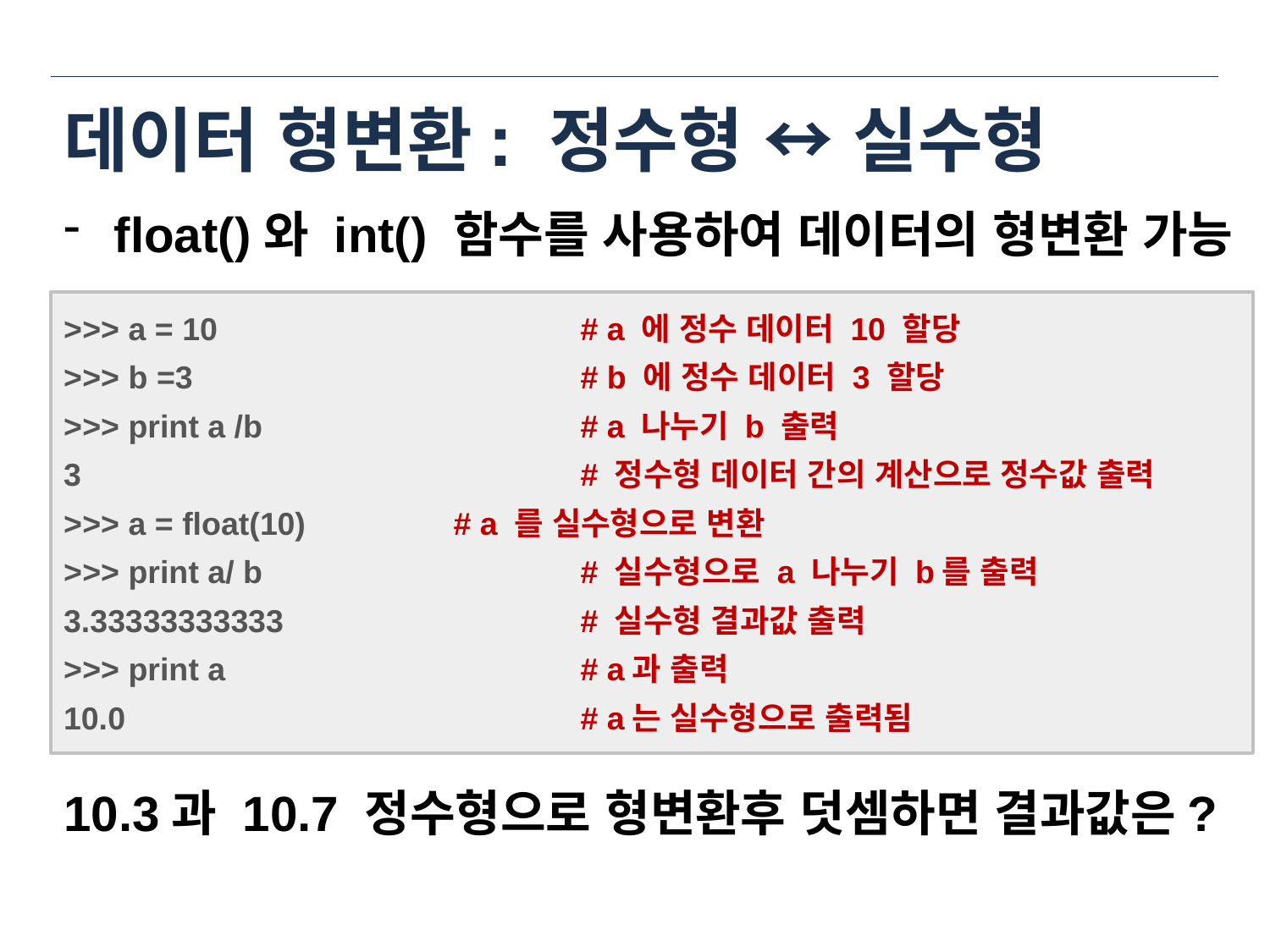

# 데이터 형변환: 정수형 ↔ 실수형
float()와 int() 함수를 사용하여 데이터의 형변환 가능
>>> a = 10			 # a 에 정수 데이터 10 할당
>>> b =3			 # b 에 정수 데이터 3 할당
>>> print a /b			 # a 나누기 b 출력
3				 # 정수형 데이터 간의 계산으로 정수값 출력
>>> a = float(10)		 # a 를 실수형으로 변환
>>> print a/ b			 # 실수형으로 a 나누기 b를 출력
3.33333333333			 # 실수형 결과값 출력
>>> print a			 # a과 출력
10.0				 # a는 실수형으로 출력됨
10.3과 10.7 정수형으로 형변환후 덧셈하면 결과값은?